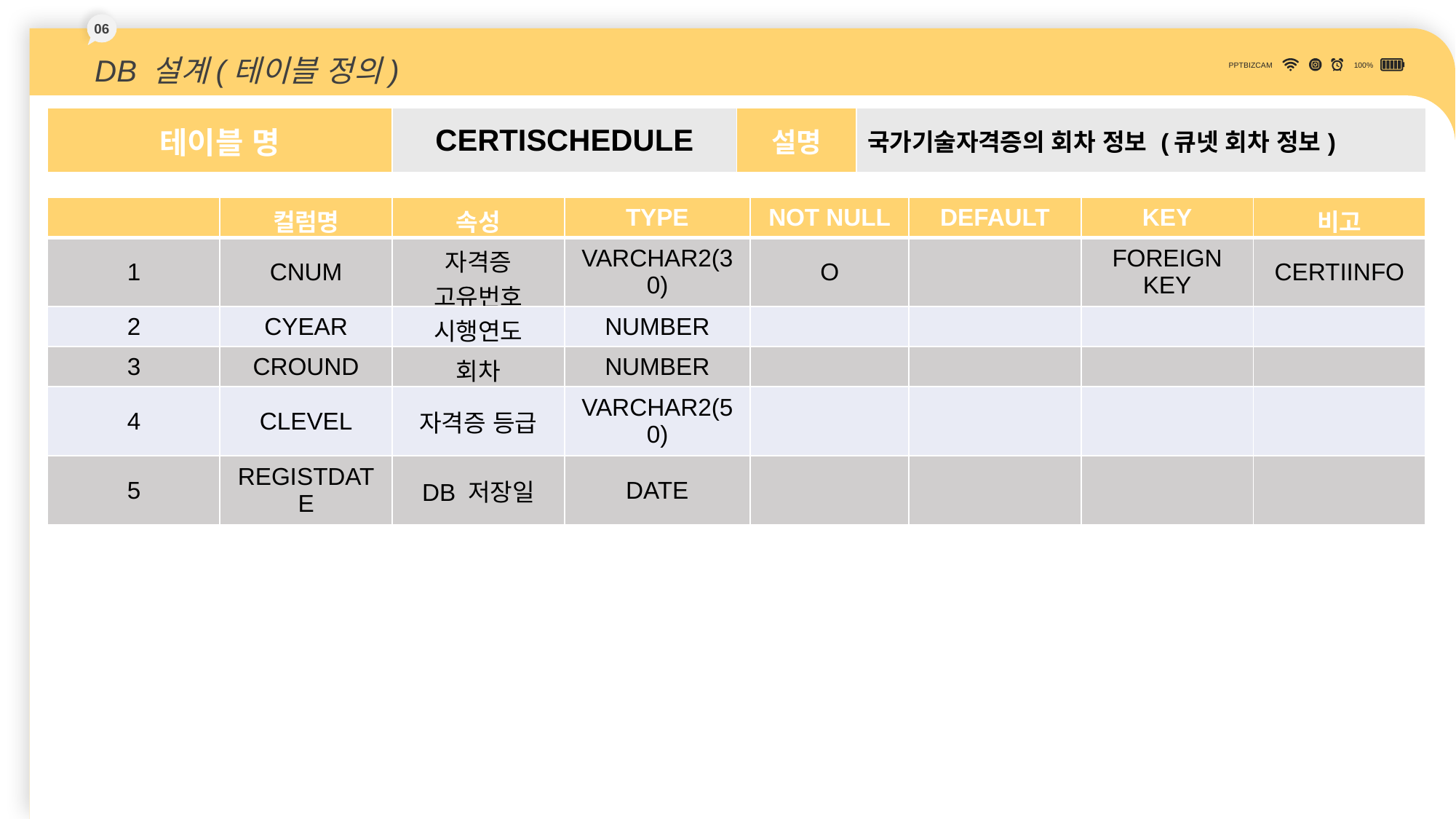

06
DB 설계(테이블 정의)

PPTBIZCAM
100%

| 테이블 명 | CERTISCHEDULE | 설명 | 국가기술자격증의 회차 정보 (큐넷 회차 정보) |
| --- | --- | --- | --- |
|  | 컬럼명 | 속성 | TYPE | NOT NULL | DEFAULT | KEY | 비고 |
| --- | --- | --- | --- | --- | --- | --- | --- |
| 1 | CNUM | 자격증 고유번호 | VARCHAR2(30) | O |  | FOREIGN KEY | CERTIINFO |
| 2 | CYEAR | 시행연도 | NUMBER |  |  |  |  |
| 3 | CROUND | 회차 | NUMBER |  |  |  |  |
| 4 | CLEVEL | 자격증 등급 | VARCHAR2(50) |  |  |  |  |
| 5 | REGISTDATE | DB 저장일 | DATE |  |  |  |  |
39